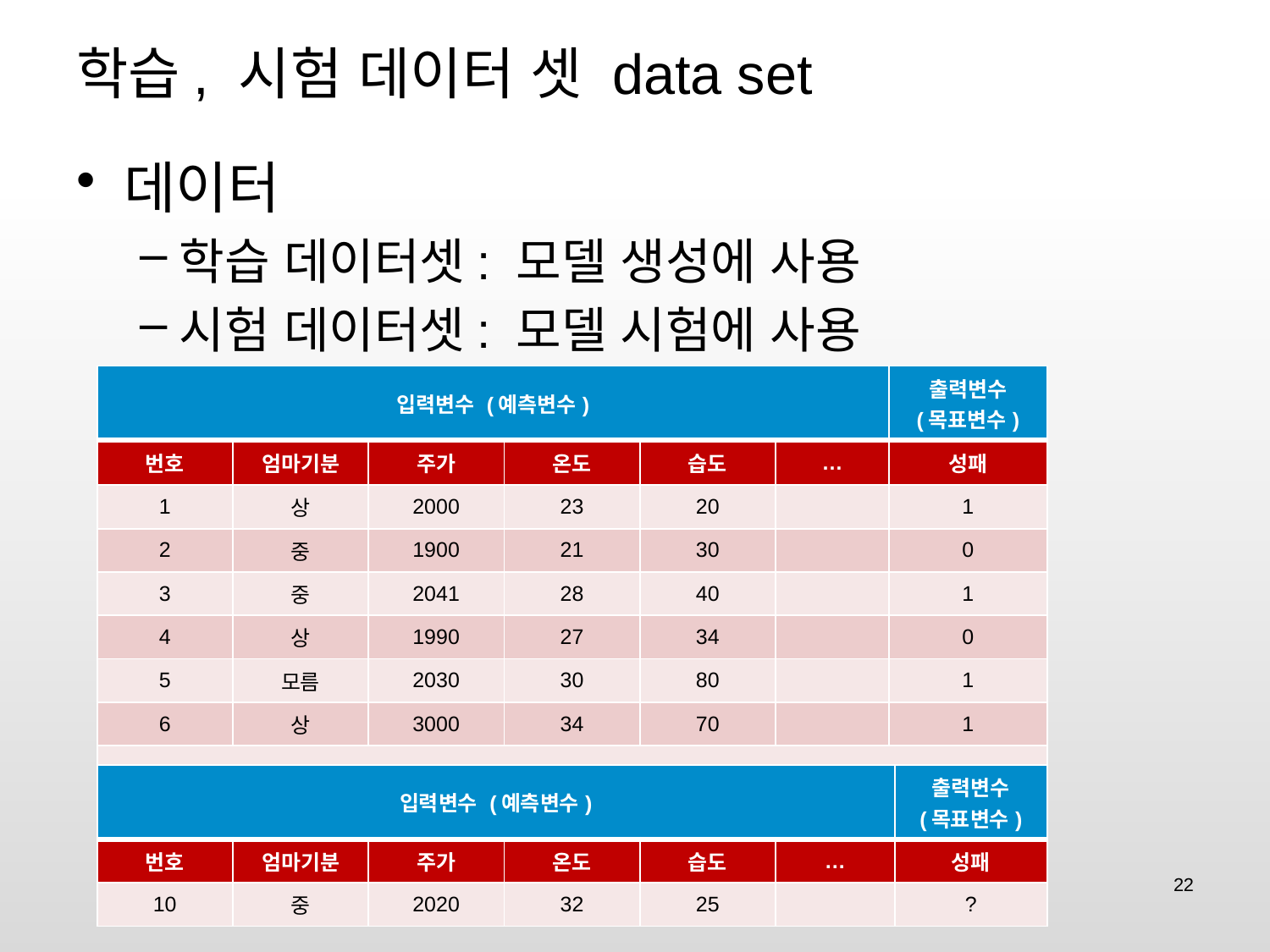

# 학습, 시험 데이터 셋 data set
데이터
학습 데이터셋: 모델 생성에 사용
시험 데이터셋: 모델 시험에 사용
| 입력변수 (예측변수) |  |  |  |  |  | 출력변수 (목표변수) |
| --- | --- | --- | --- | --- | --- | --- |
| 번호 | 엄마기분 | 주가 | 온도 | 습도 | … | 성패 |
| 1 | 상 | 2000 | 23 | 20 |  | 1 |
| 2 | 중 | 1900 | 21 | 30 |  | 0 |
| 3 | 중 | 2041 | 28 | 40 |  | 1 |
| 4 | 상 | 1990 | 27 | 34 |  | 0 |
| 5 | 모름 | 2030 | 30 | 80 |  | 1 |
| 6 | 상 | 3000 | 34 | 70 |  | 1 |
| … |  |  |  |  |  |  |
| 입력변수 (예측변수) |  |  |  |  |  | 출력변수 (목표변수) |
| --- | --- | --- | --- | --- | --- | --- |
| 번호 | 엄마기분 | 주가 | 온도 | 습도 | … | 성패 |
| 10 | 중 | 2020 | 32 | 25 |  | ? |
22